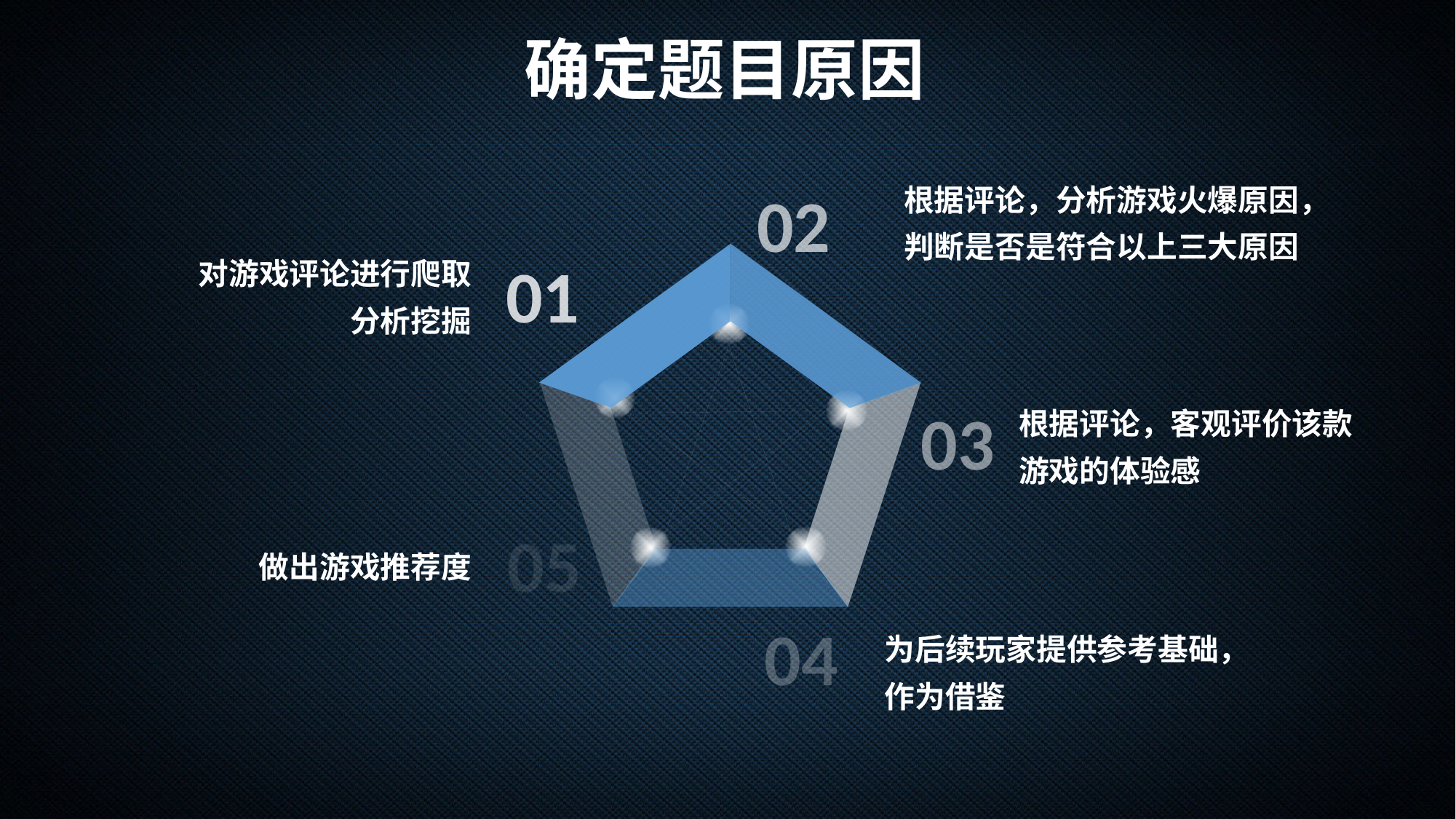

确定题目原因
根据评论，分析游戏火爆原因，判断是否是符合以上三大原因
02
对游戏评论进行爬取分析挖掘

01

根据评论，客观评价该款游戏的体验感

03
05

做出游戏推荐度

04
为后续玩家提供参考基础，作为借鉴